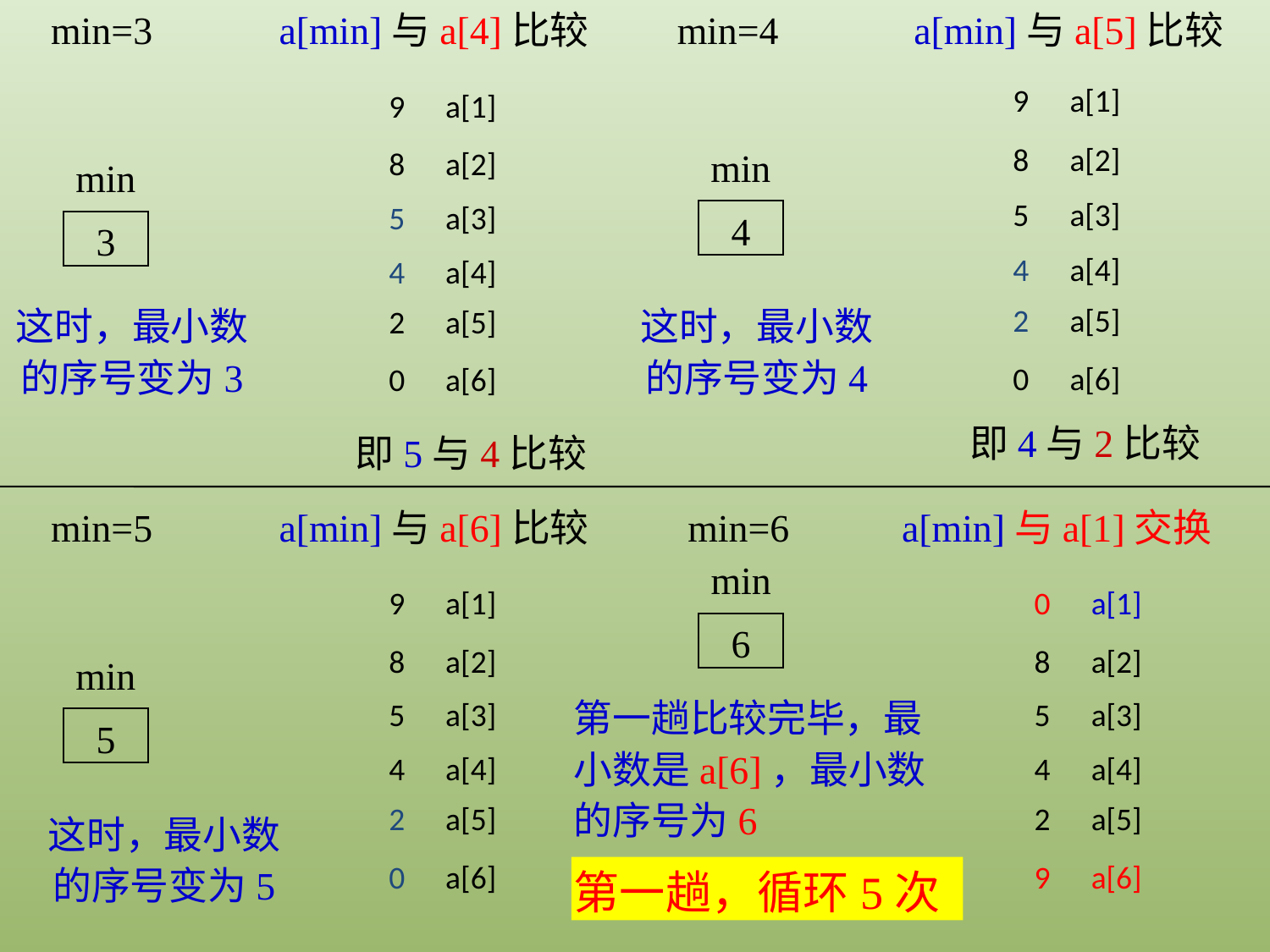

a[min]与a[4]比较
9
a[1]
8
a[2]
5
a[3]
4
a[4]
2
a[5]
0
a[6]
a[min]与a[5]比较
9
a[1]
8
a[2]
5
a[3]
4
a[4]
2
a[5]
0
a[6]
     min=3
min
3
   min=4
min
4
这时，最小数的序号变为3
这时，最小数的序号变为4
即4与2比较
即5与4比较

a[min]与a[6]比较
9
a[1]
8
a[2]
5
a[3]
4
a[4]
2
a[5]
0
a[6]
a[min]与a[1]交换
0
a[1]
8
a[2]
5
a[3]
4
a[4]
2
a[5]
9
a[6]
     min=5
min
5
   min=6
min
6
第一趟比较完毕，最小数是a[6]，最小数的序号为6
这时，最小数的序号变为5
第一趟，循环5次
370